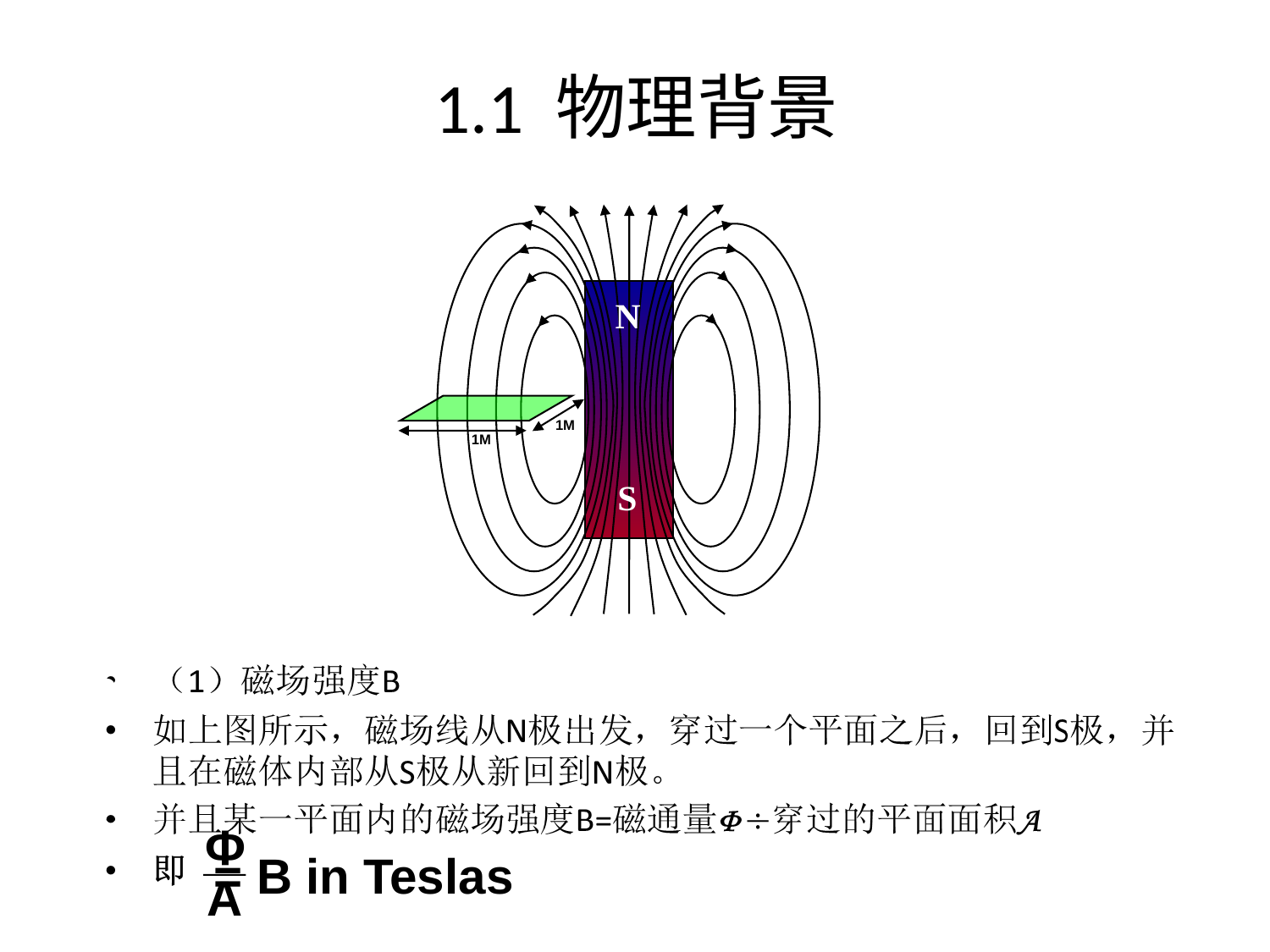

# 1.1 物理背景

N

S

1M
1M

Φ
= B in Teslas
A